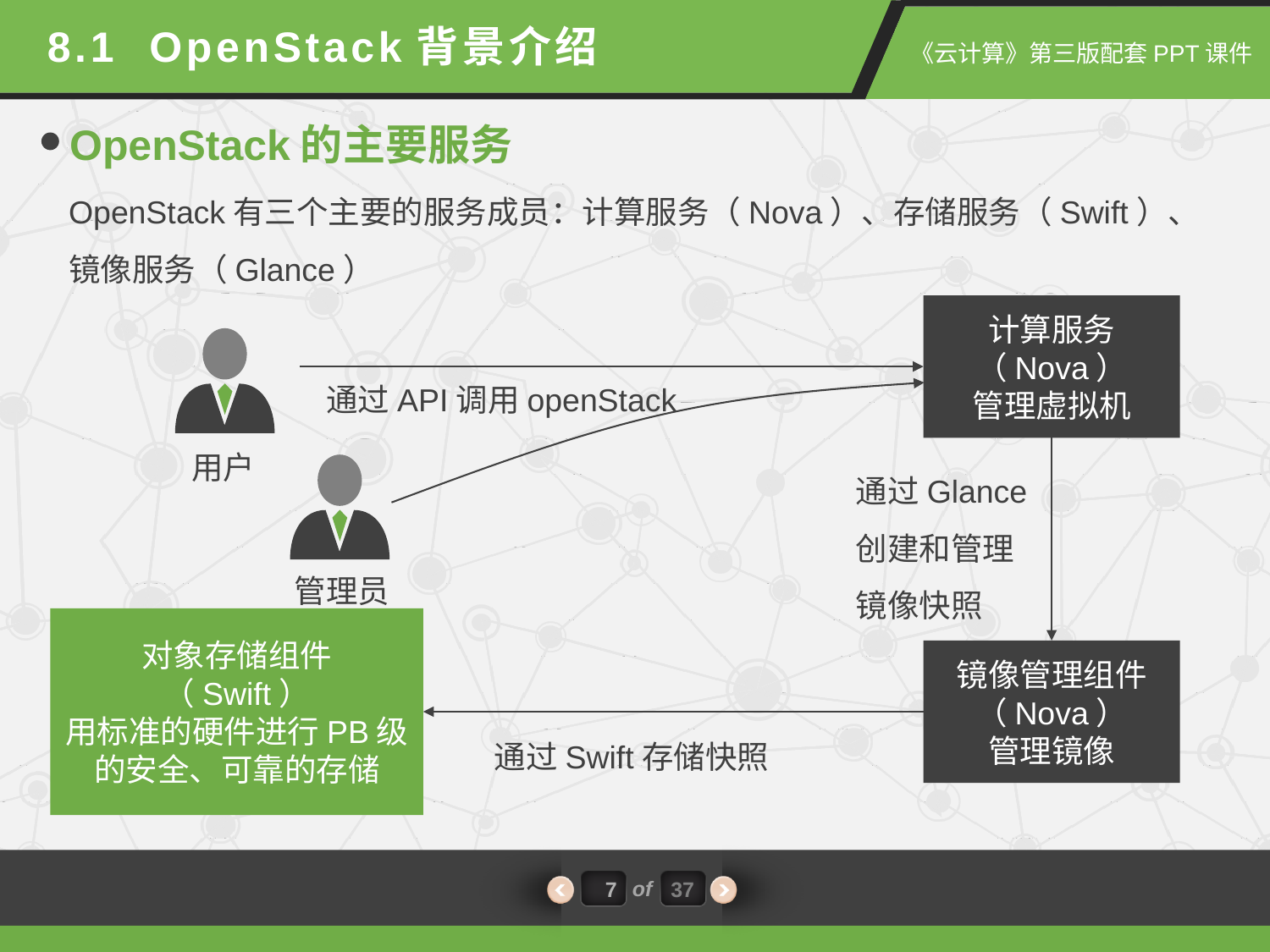

8.1  OpenStack背景介绍
OpenStack的主要服务

OpenStack有三个主要的服务成员：计算服务（Nova）、存储服务（Swift）、镜像服务（Glance）
计算服务（Nova）
管理虚拟机

通过API调用openStack

用户
通过Glance创建和管理镜像快照

管理员
对象存储组件
（Swift）
用标准的硬件进行PB级的安全、可靠的存储
镜像管理组件（Nova）
管理镜像
通过Swift存储快照
7